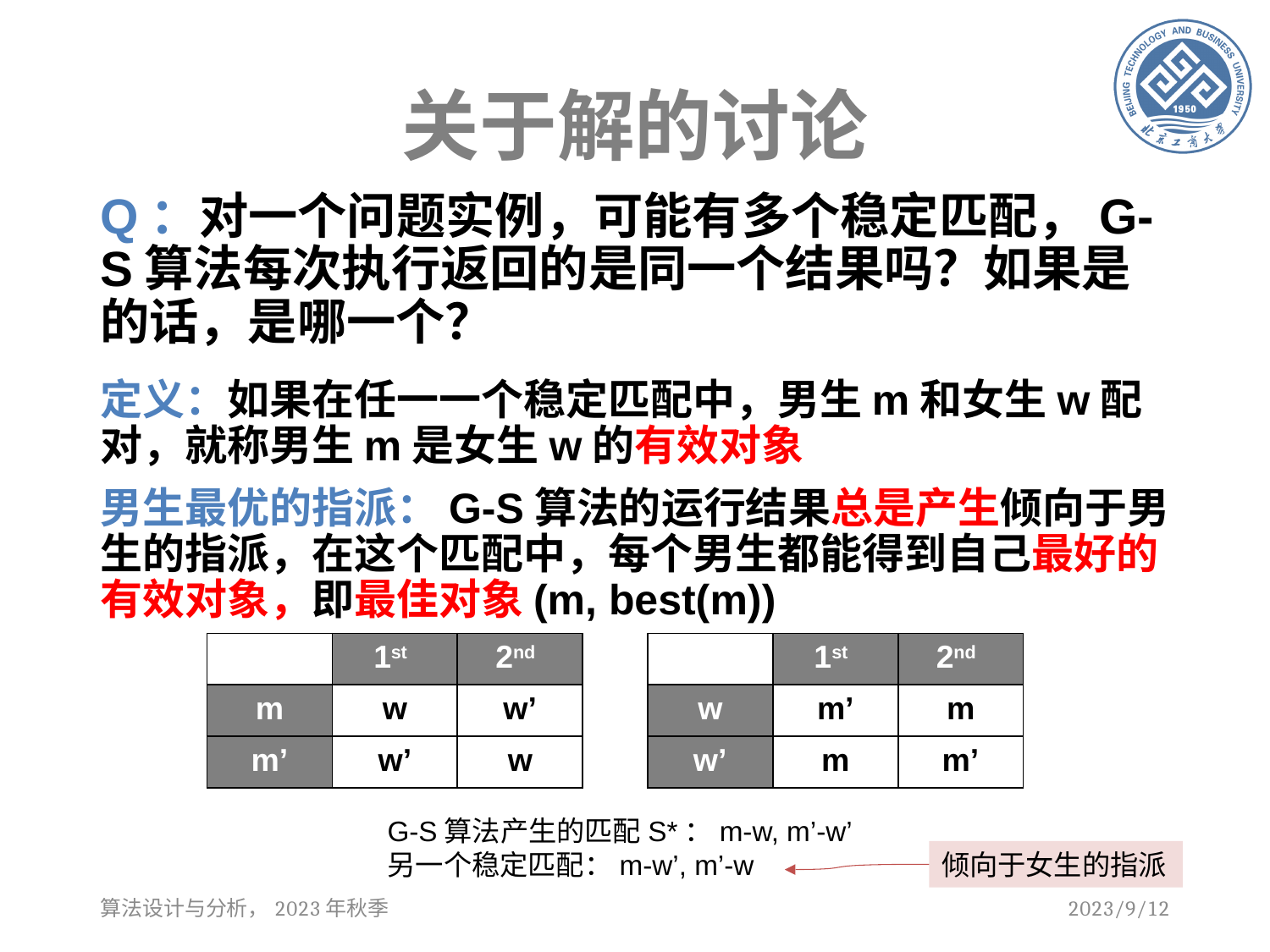

# 关于解的讨论
Q：对一个问题实例，可能有多个稳定匹配，G-S算法每次执行返回的是同一个结果吗？如果是的话，是哪一个？
定义：如果在任一一个稳定匹配中，男生m和女生w配对，就称男生m是女生w的有效对象
男生最优的指派：G-S算法的运行结果总是产生倾向于男生的指派，在这个匹配中，每个男生都能得到自己最好的有效对象，即最佳对象(m, best(m))
|  | 1st | 2nd |
| --- | --- | --- |
| m | w | w’ |
| m’ | w’ | w |
|  | 1st | 2nd |
| --- | --- | --- |
| w | m’ | m |
| w’ | m | m’ |
G-S算法产生的匹配S*：m-w, m’-w’
另一个稳定匹配：m-w’, m’-w
倾向于女生的指派
算法设计与分析，2023年秋季
2023/9/12